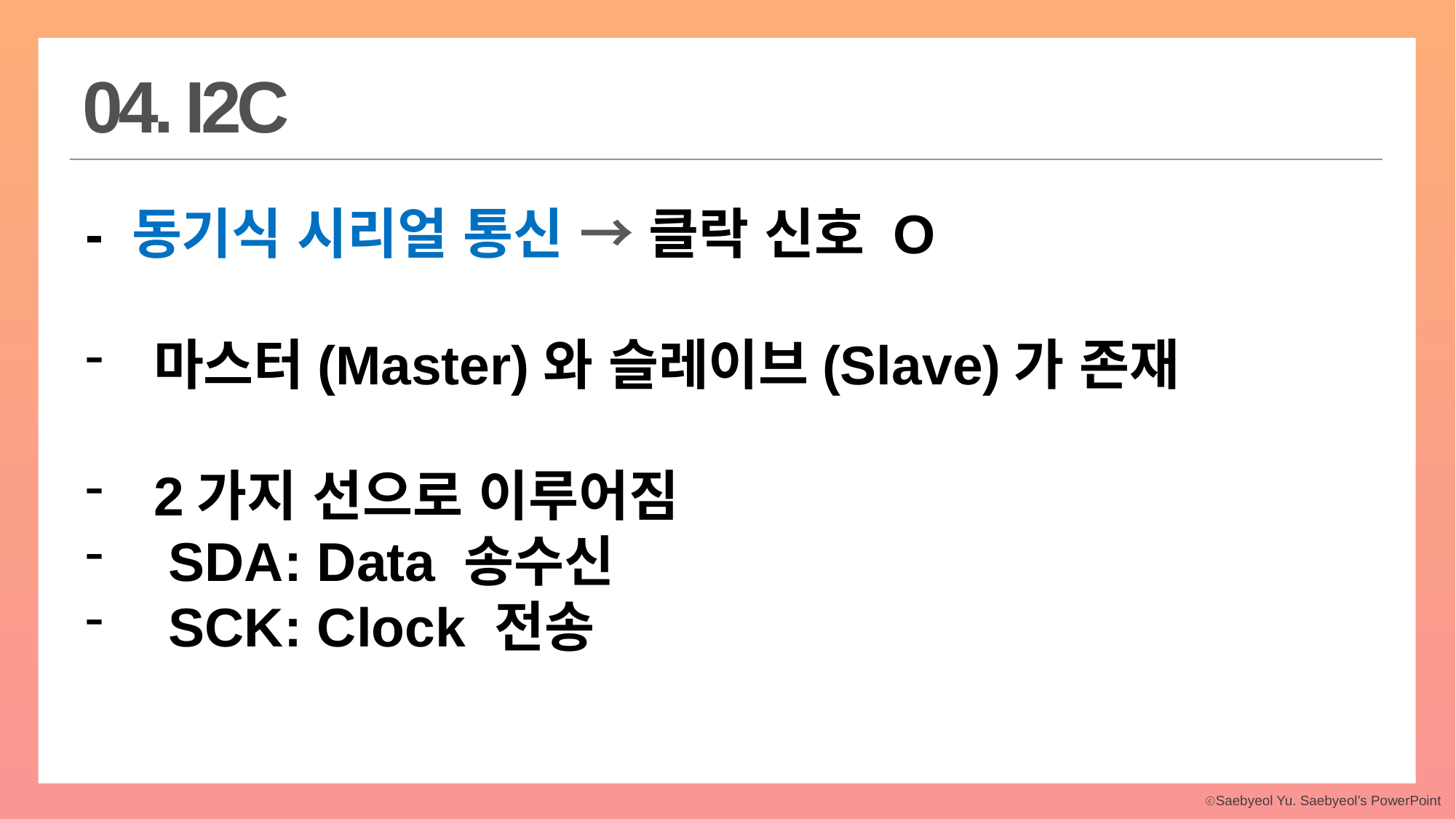

04. I2C
- 동기식 시리얼 통신 → 클락 신호 O

마스터(Master)와 슬레이브(Slave)가 존재

2가지 선으로 이루어짐
 SDA: Data 송수신
 SCK: Clock 전송